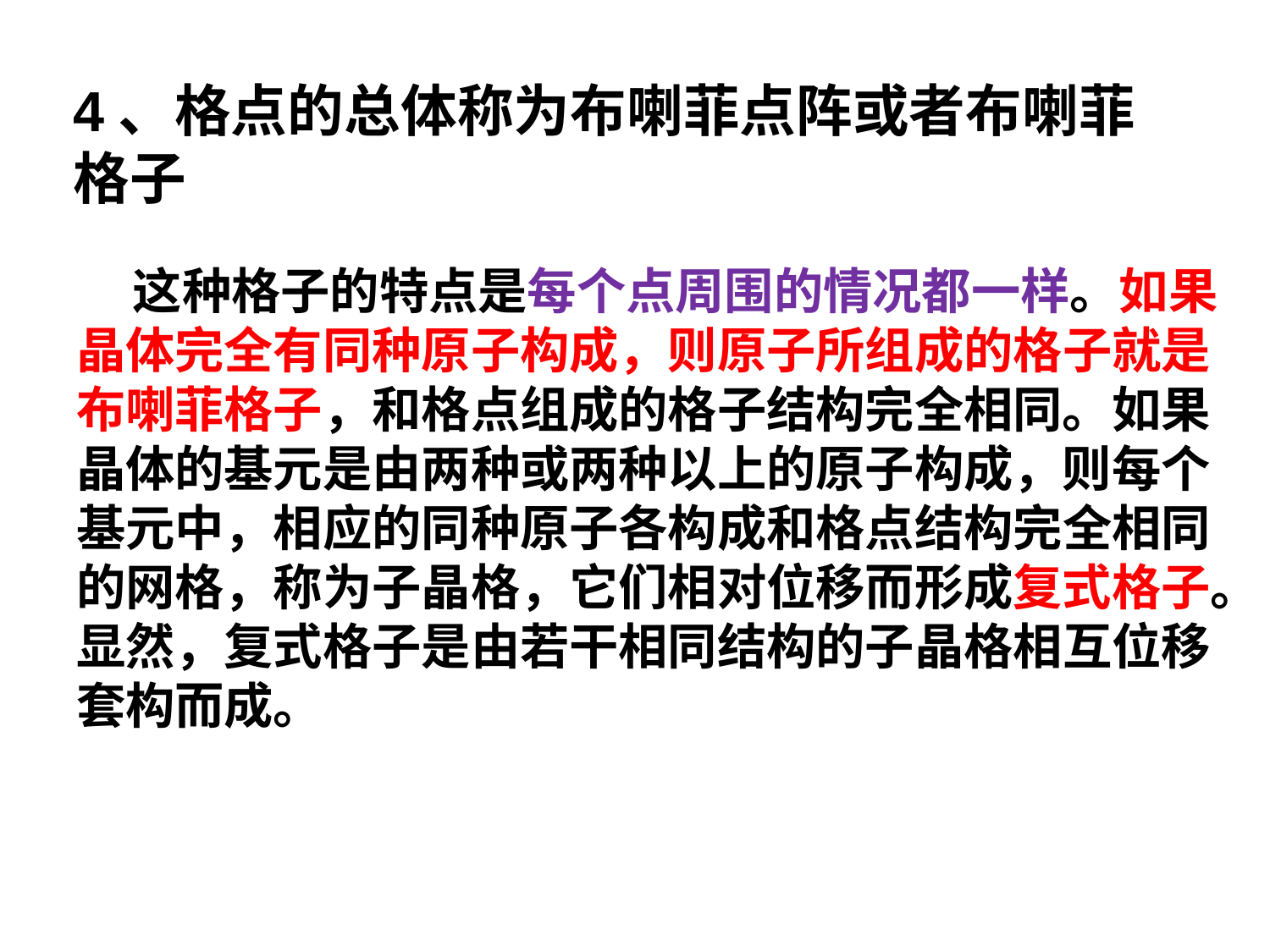

# 4、格点的总体称为布喇菲点阵或者布喇菲格子
    这种格子的特点是每个点周围的情况都一样。如果晶体完全有同种原子构成，则原子所组成的格子就是布喇菲格子，和格点组成的格子结构完全相同。如果晶体的基元是由两种或两种以上的原子构成，则每个基元中，相应的同种原子各构成和格点结构完全相同的网格，称为子晶格，它们相对位移而形成复式格子。显然，复式格子是由若干相同结构的子晶格相互位移套构而成。